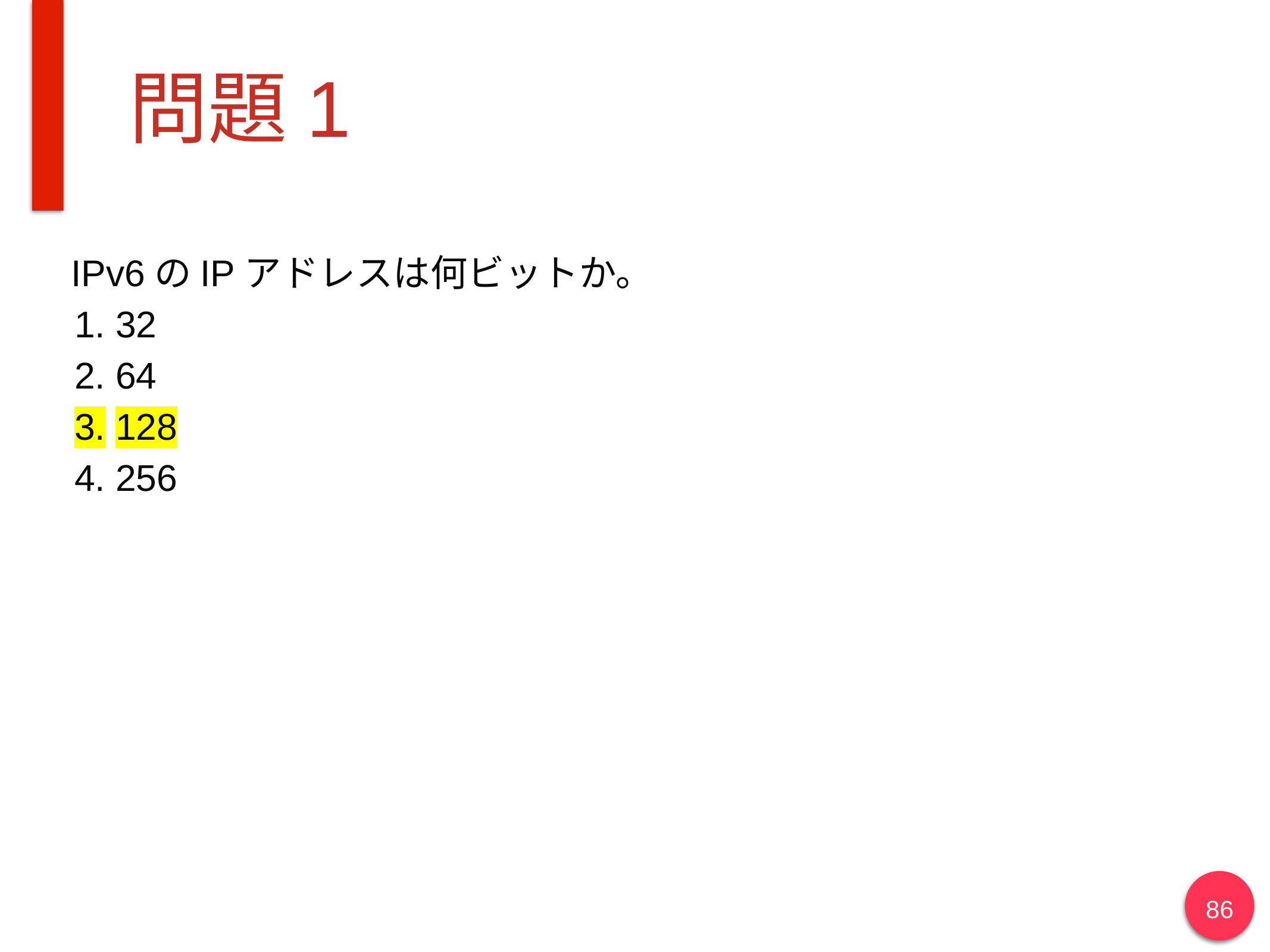

# 問題1
IPv6のIPアドレスは何ビットか。
32
64
128
256
86